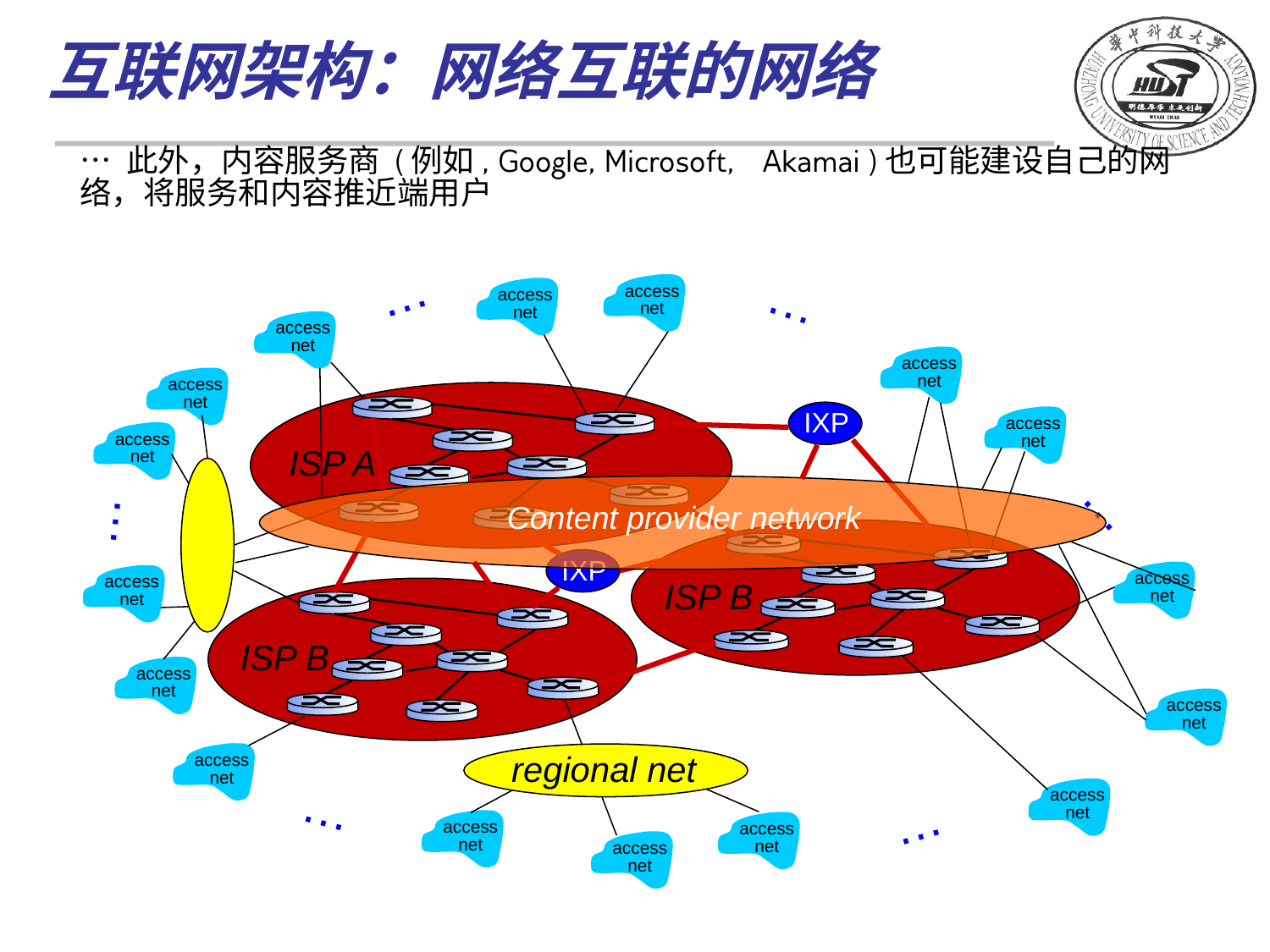

互联网架构：网络互联的网络
… 此外，内容服务商 (例如, Google, Microsoft,   Akamai )也可能建设自己的网络，将服务和内容推近端用户
…
…

access
net

access
net

access
net

access
net

access
net

access
net

access
net
…
…

access
net

access
net

access
net

access
net

access
net

access
net
…

access
net

access
net
…

access
net

ISP A

IXP

Content provider network

ISP B

IXP

ISP B

regional net